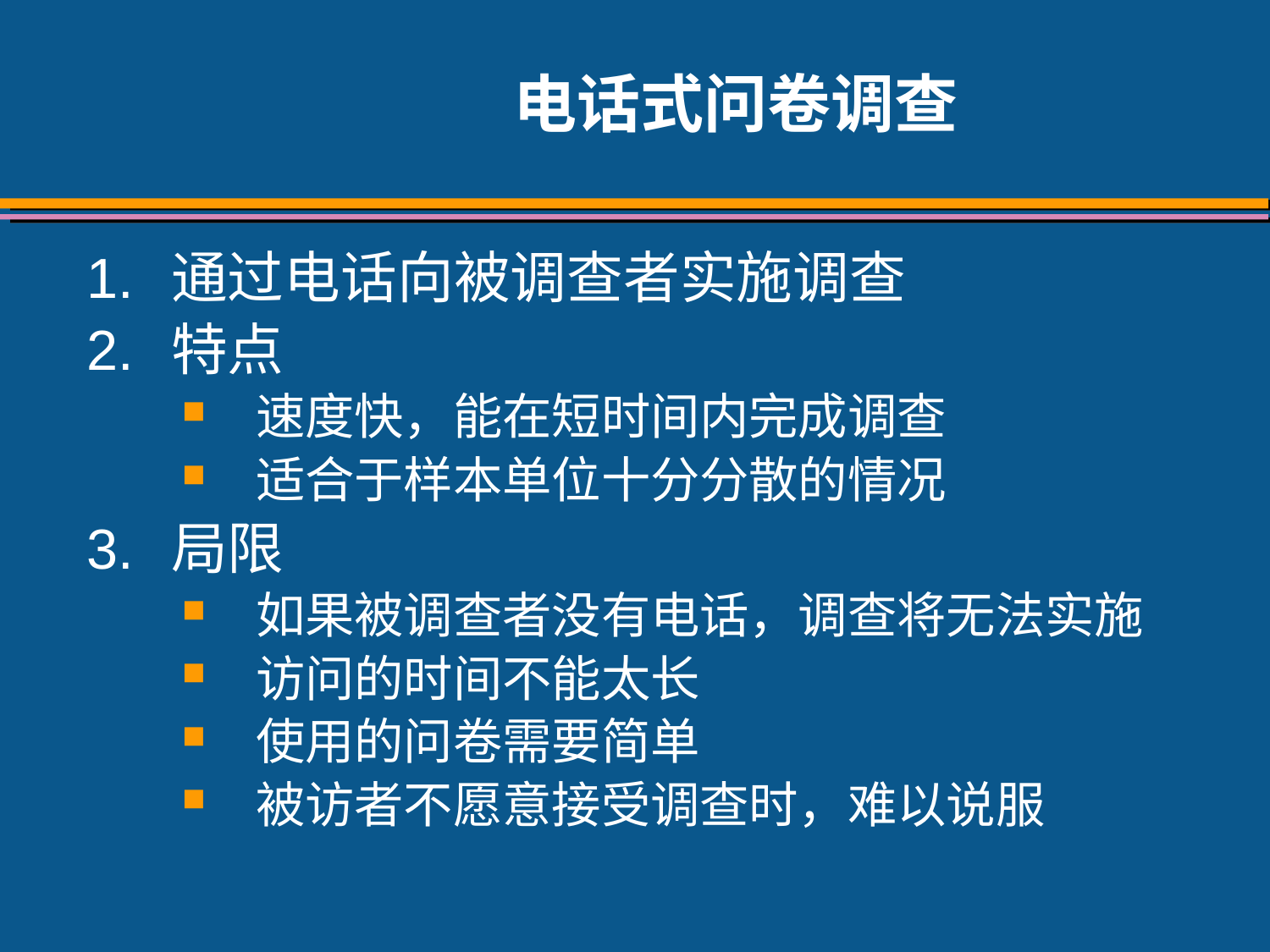

# 电话式问卷调查
通过电话向被调查者实施调查
特点
速度快，能在短时间内完成调查
适合于样本单位十分分散的情况
局限
如果被调查者没有电话，调查将无法实施
访问的时间不能太长
使用的问卷需要简单
被访者不愿意接受调查时，难以说服